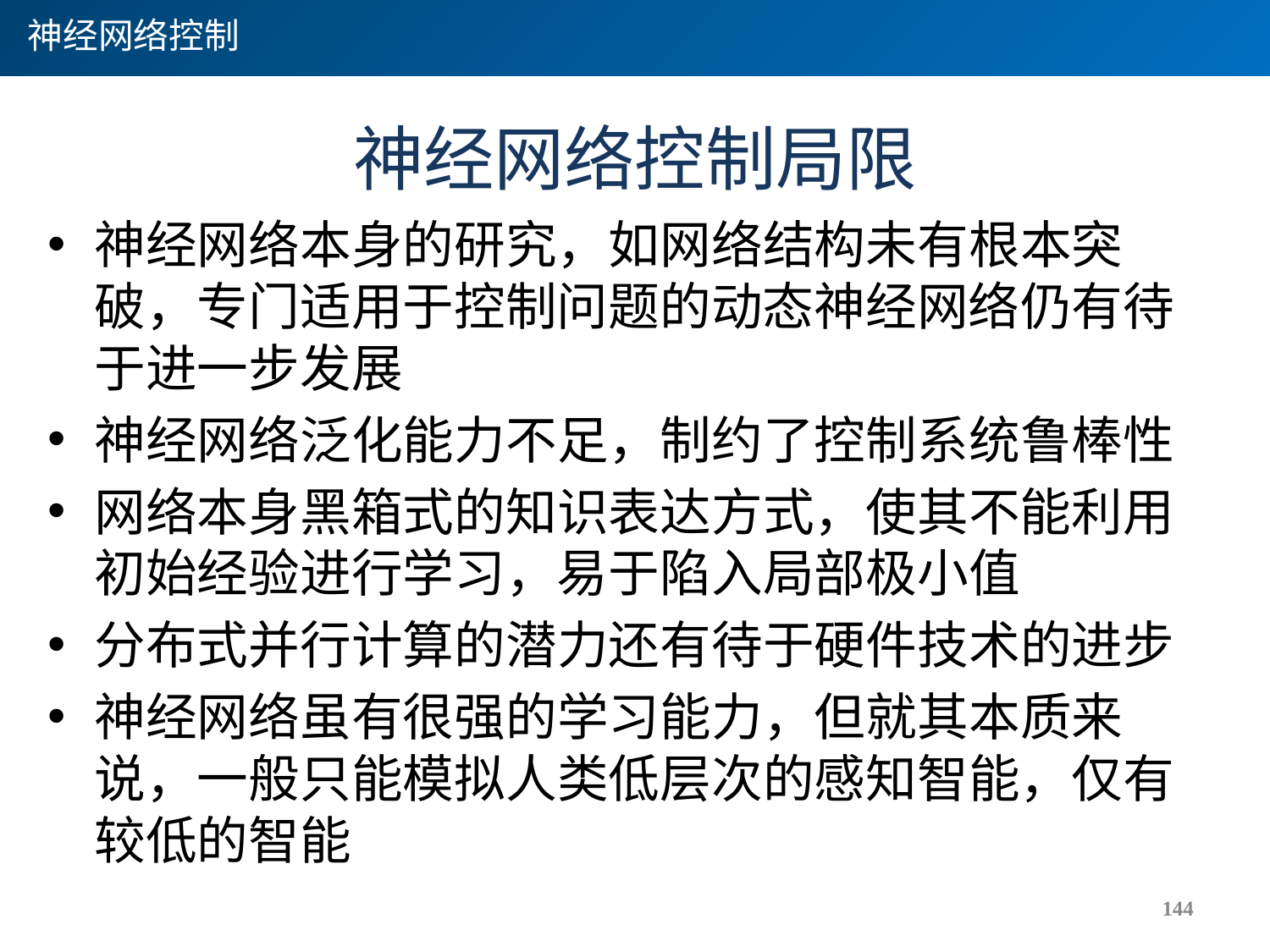

神经网络控制

# 神经网络控制局限
神经网络本身的研究，如网络结构未有根本突破，专门适用于控制问题的动态神经网络仍有待于进一步发展
神经网络泛化能力不足，制约了控制系统鲁棒性
网络本身黑箱式的知识表达方式，使其不能利用初始经验进行学习，易于陷入局部极小值
分布式并行计算的潜力还有待于硬件技术的进步
神经网络虽有很强的学习能力，但就其本质来说，一般只能模拟人类低层次的感知智能，仅有较低的智能
144